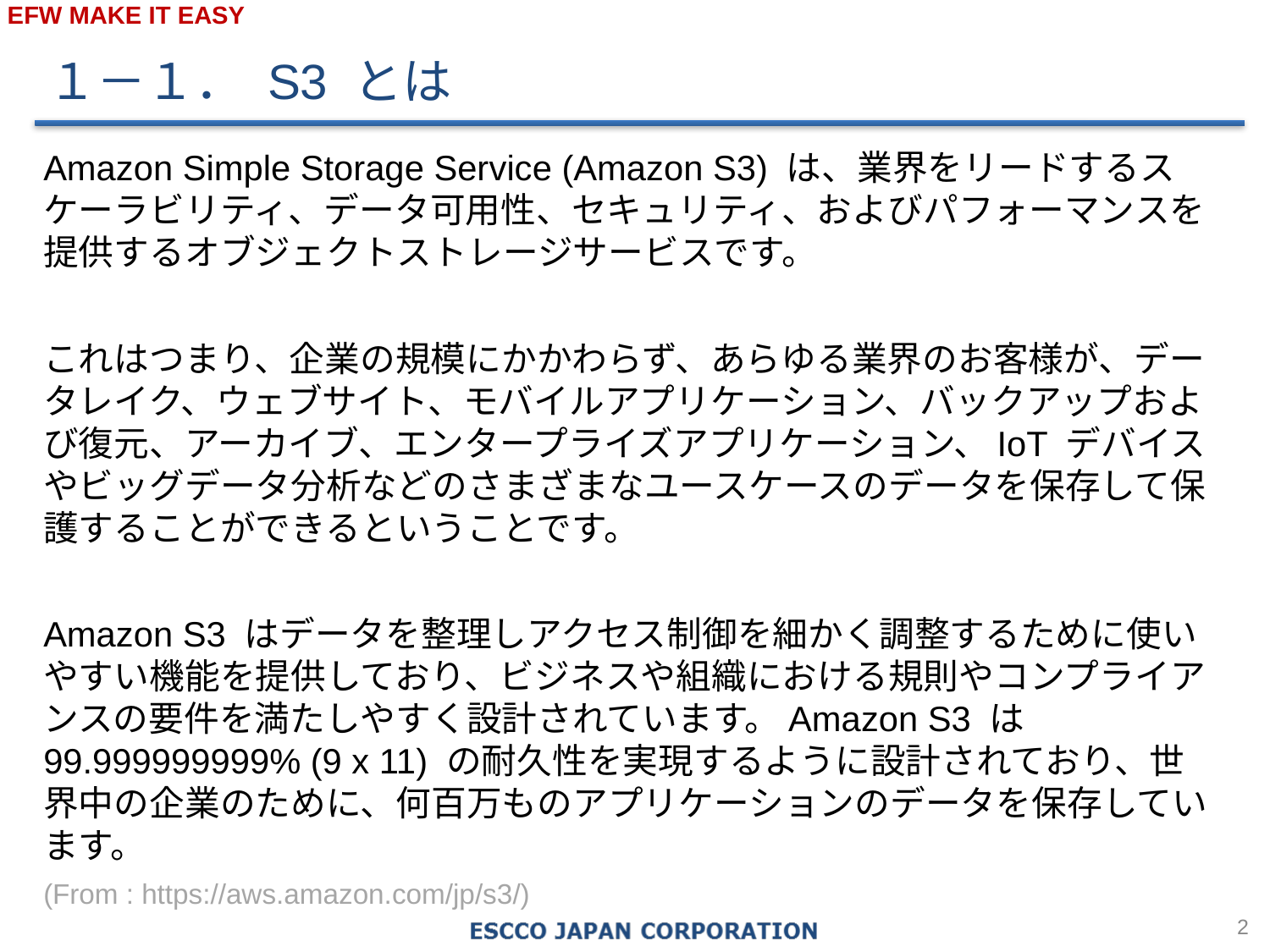

１－１． S3 とは
Amazon Simple Storage Service (Amazon S3) は、業界をリードするスケーラビリティ、データ可用性、セキュリティ、およびパフォーマンスを提供するオブジェクトストレージサービスです。

これはつまり、企業の規模にかかわらず、あらゆる業界のお客様が、データレイク、ウェブサイト、モバイルアプリケーション、バックアップおよび復元、アーカイブ、エンタープライズアプリケーション、IoT デバイスやビッグデータ分析などのさまざまなユースケースのデータを保存して保護することができるということです。

Amazon S3 はデータを整理しアクセス制御を細かく調整するために使いやすい機能を提供しており、ビジネスや組織における規則やコンプライアンスの要件を満たしやすく設計されています。Amazon S3 は 99.999999999% (9 x 11) の耐久性を実現するように設計されており、世界中の企業のために、何百万ものアプリケーションのデータを保存しています。
(From : https://aws.amazon.com/jp/s3/)
2